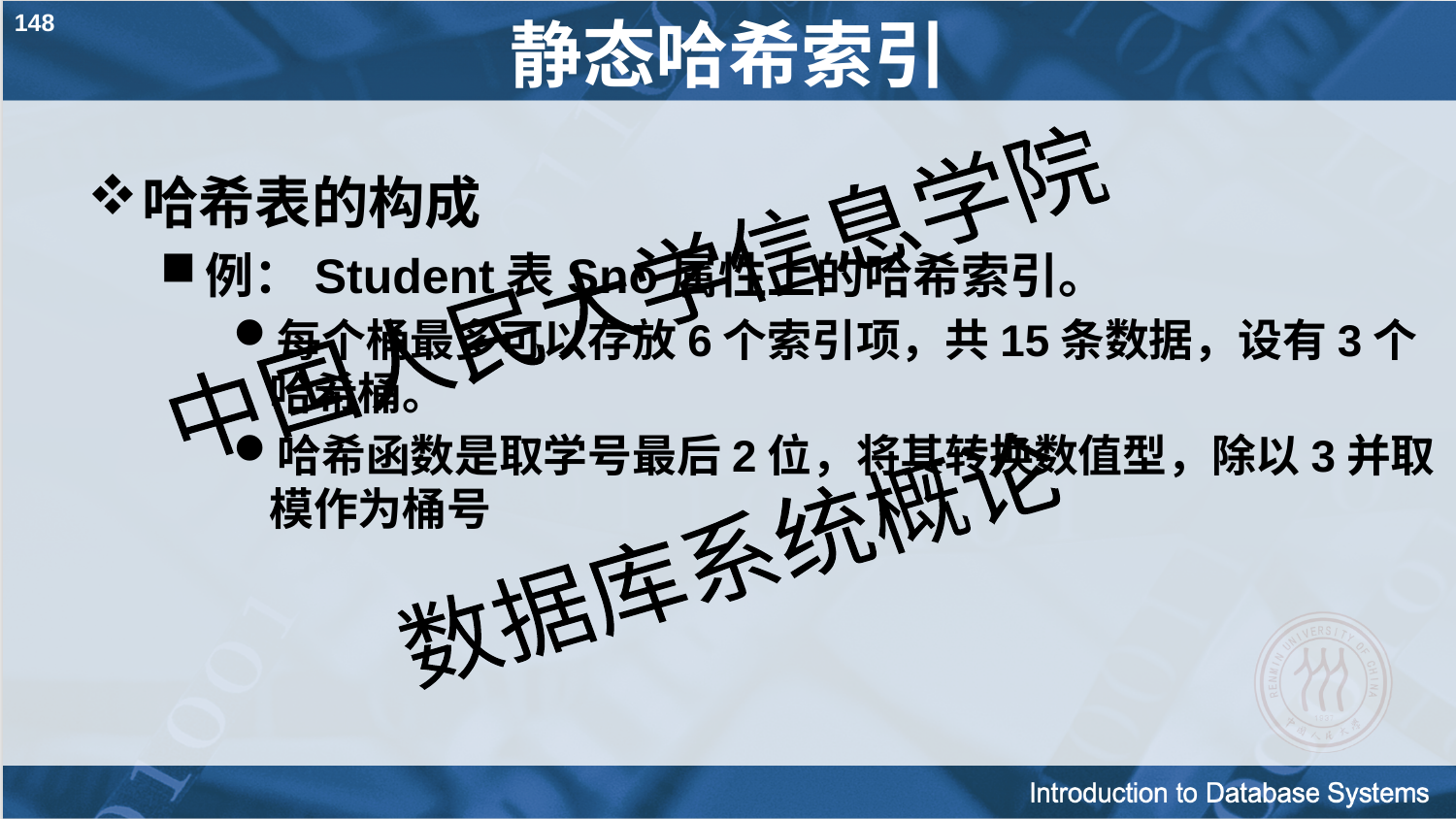

148
# 静态哈希索引
哈希表的构成
例：Student表Sno属性上的哈希索引。
每个桶最多可以存放6个索引项，共15条数据，设有3个哈希桶。
哈希函数是取学号最后2位，将其转换数值型，除以3并取模作为桶号